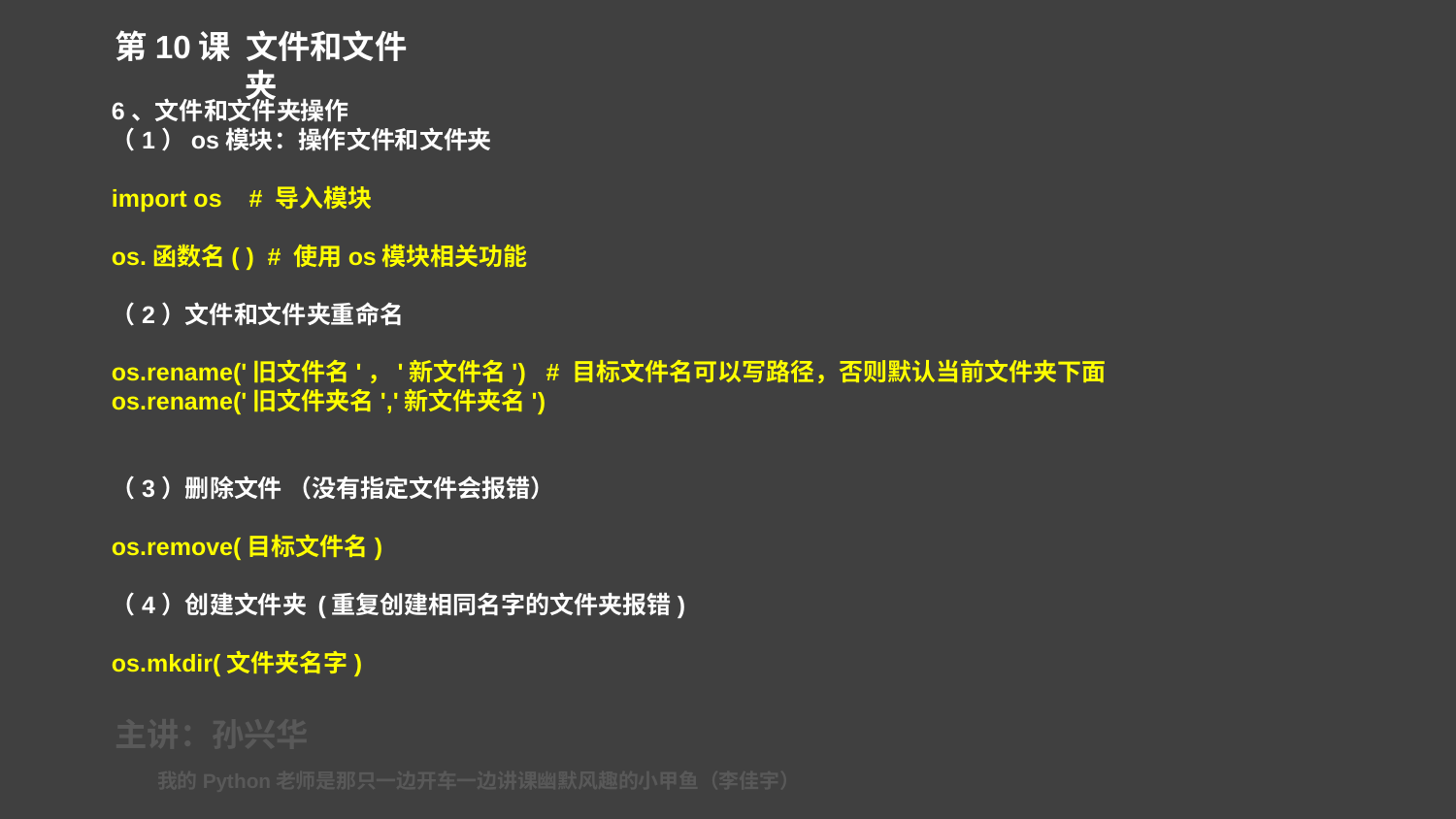

第10课  文件和文件夹
6、文件和文件夹操作
（1）os模块：操作文件和文件夹

import os    # 导入模块

os.函数名( )  # 使用os模块相关功能

（2）文件和文件夹重命名

os.rename('旧文件名'，'新文件名')   # 目标文件名可以写路径，否则默认当前文件夹下面
os.rename('旧文件夹名','新文件夹名')

（3）删除文件 （没有指定文件会报错）

os.remove(目标文件名)

（4）创建文件夹 (重复创建相同名字的文件夹报错)

os.mkdir(文件夹名字)